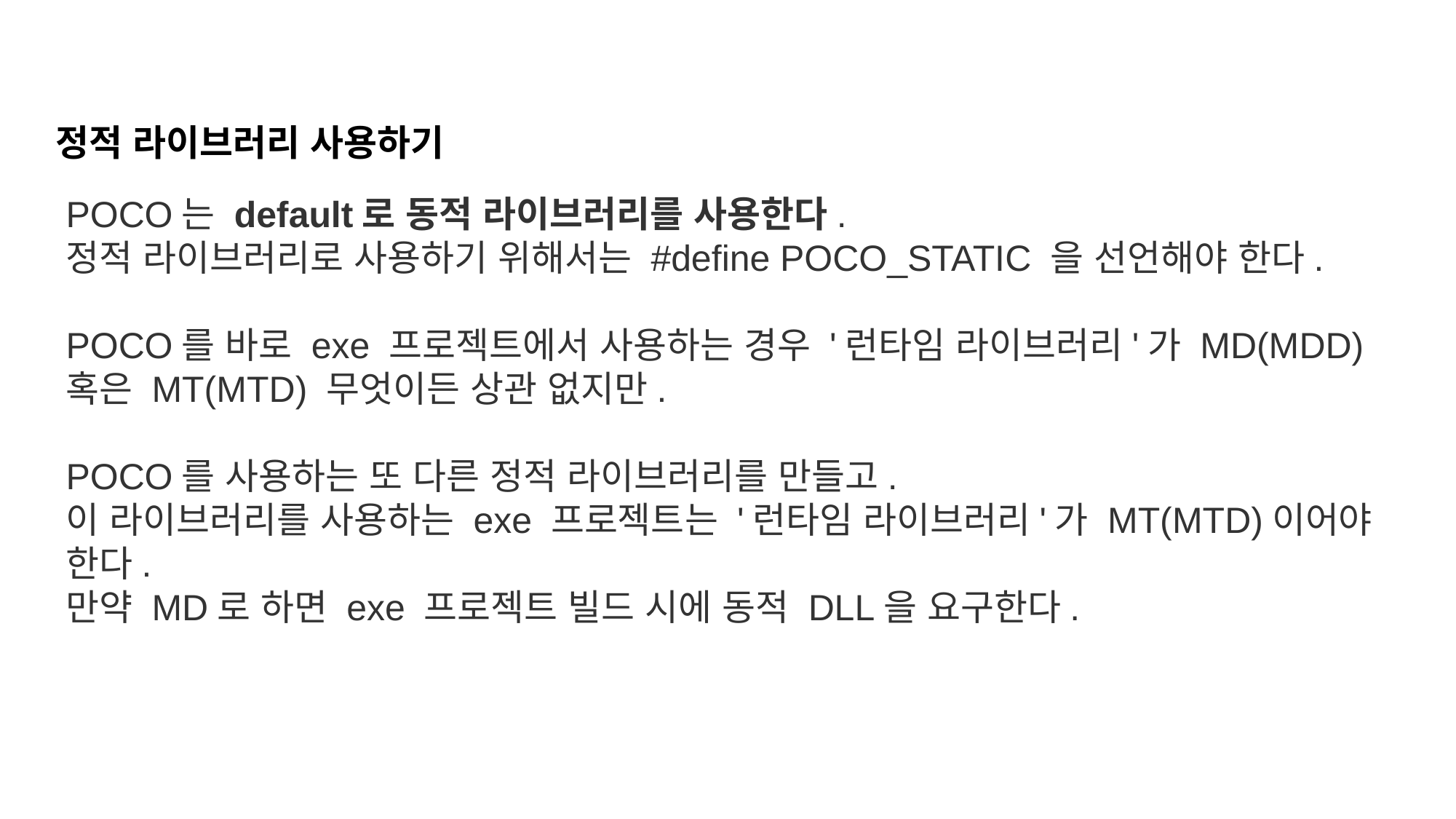

정적 라이브러리 사용하기
POCO는 default로 동적 라이브러리를 사용한다.
정적 라이브러리로 사용하기 위해서는 #define POCO_STATIC 을 선언해야 한다.

POCO를 바로 exe 프로젝트에서 사용하는 경우 '런타임 라이브러리'가 MD(MDD) 혹은 MT(MTD) 무엇이든 상관 없지만.

POCO를 사용하는 또 다른 정적 라이브러리를 만들고.
이 라이브러리를 사용하는 exe 프로젝트는 '런타임 라이브러리'가 MT(MTD)이어야 한다.
만약 MD로 하면 exe 프로젝트 빌드 시에 동적 DLL을 요구한다.